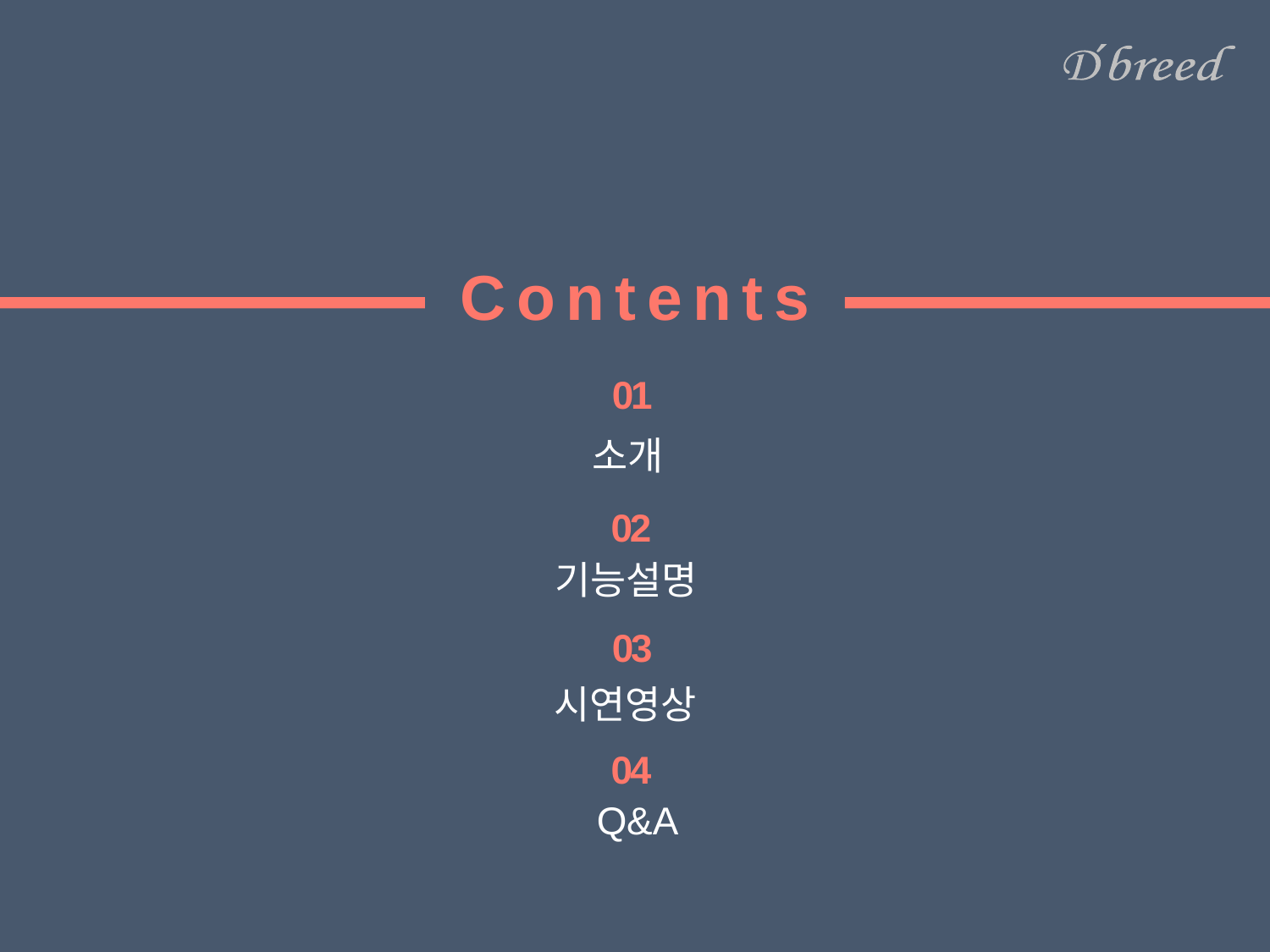

Contents

01
소개
02
기능설명
03
시연영상
04
Q&A